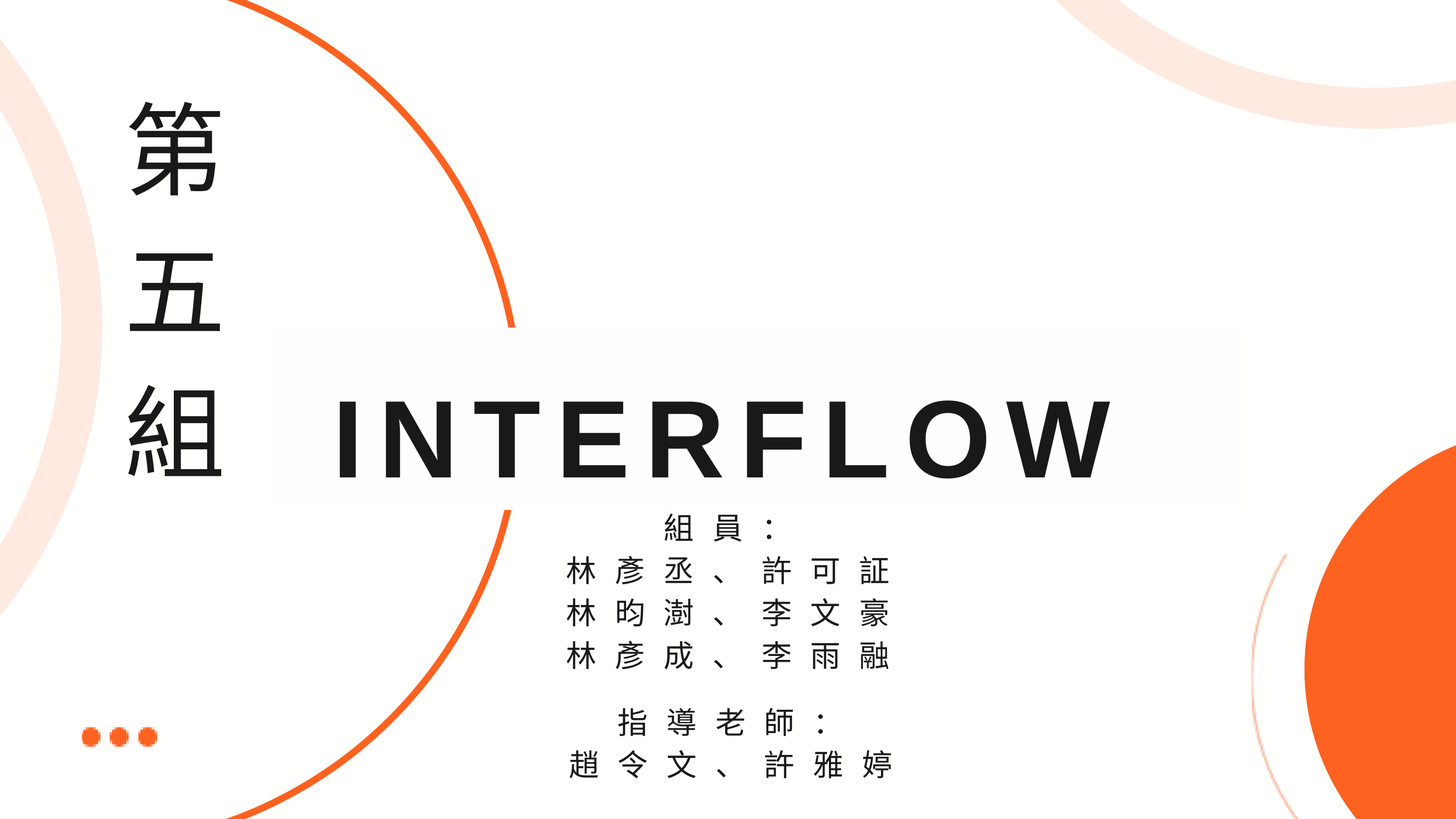

第五組

INTERFLOW

組員：
林彥丞、許可証
林昀澍、李文豪
林彥成、李雨融

指導老師：
趙令文、許雅婷